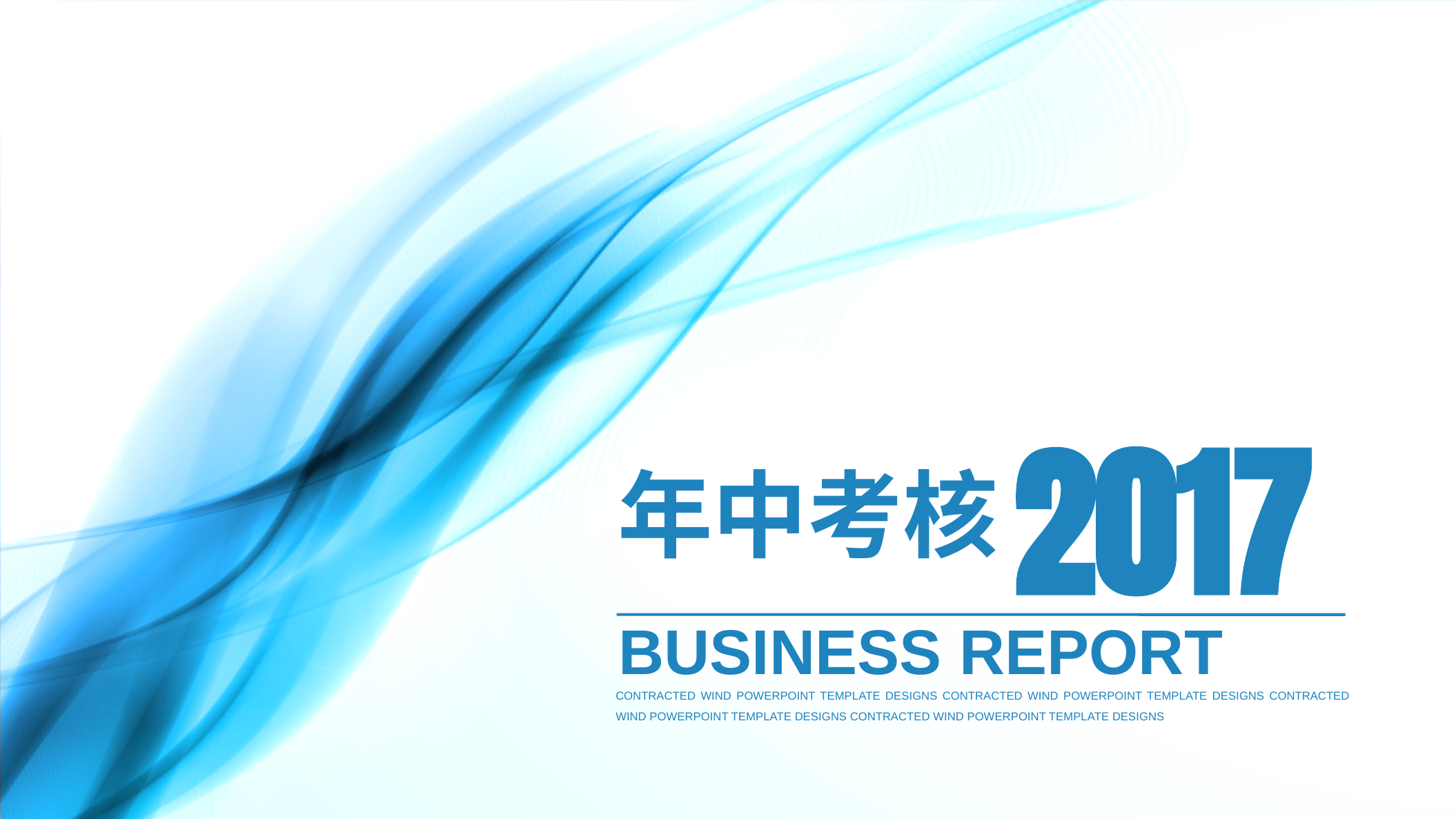

2017
年中考核
PRESENTED BY 王绪楠
BUSINESS REPORT

CONTRACTED WIND POWERPOINT TEMPLATE DESIGNS CONTRACTED WIND POWERPOINT TEMPLATE DESIGNS CONTRACTED WIND POWERPOINT TEMPLATE DESIGNS CONTRACTED WIND POWERPOINT TEMPLATE DESIGNS